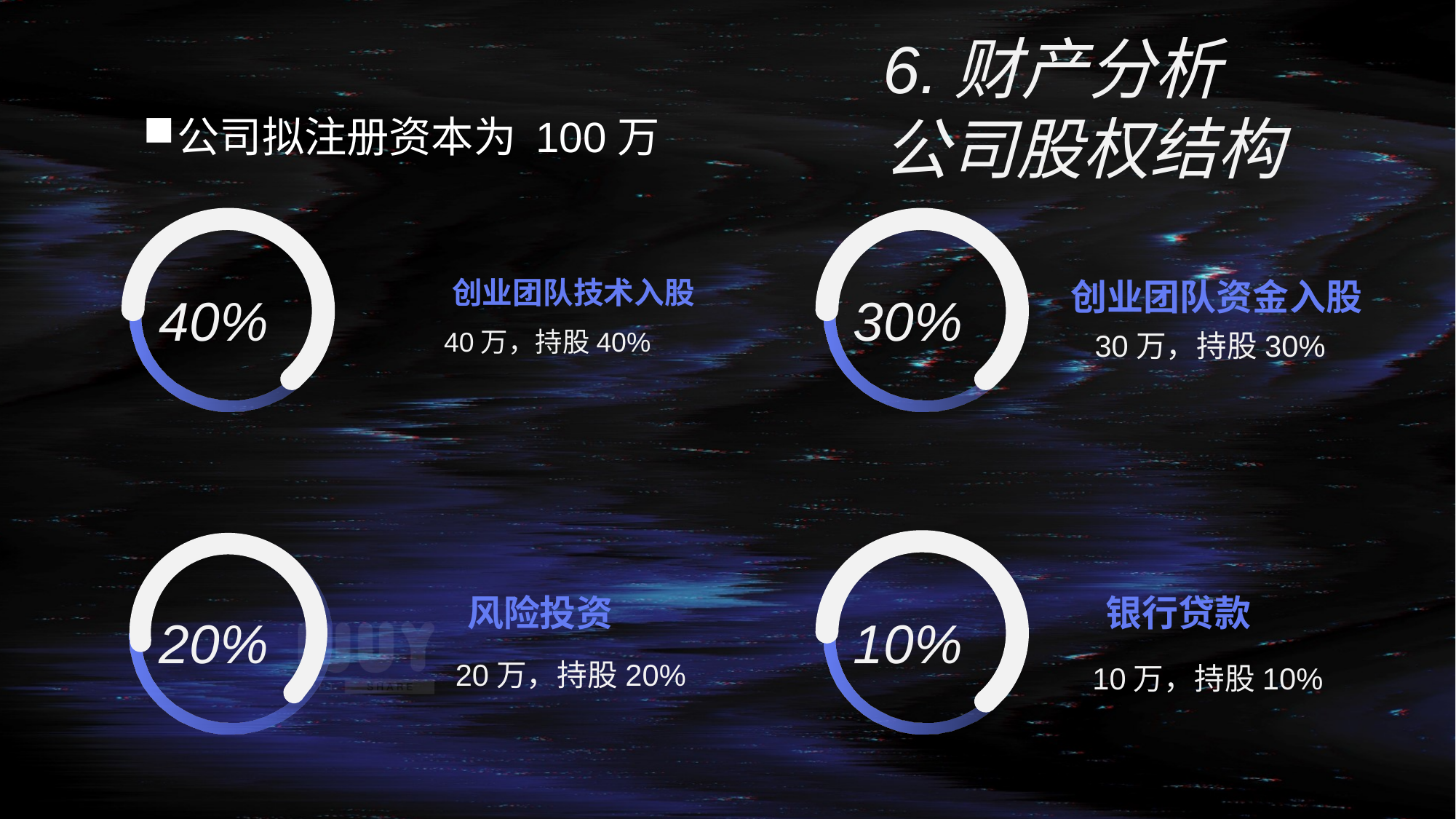

6.财产分析
公司股权结构
公司拟注册资本为 100万

创业团队技术入股
创业团队资金入股
40%
30%
40万，持股40%
30万，持股30%

风险投资
银行贷款
10万，持股10%
20%
10%
20万，持股20%